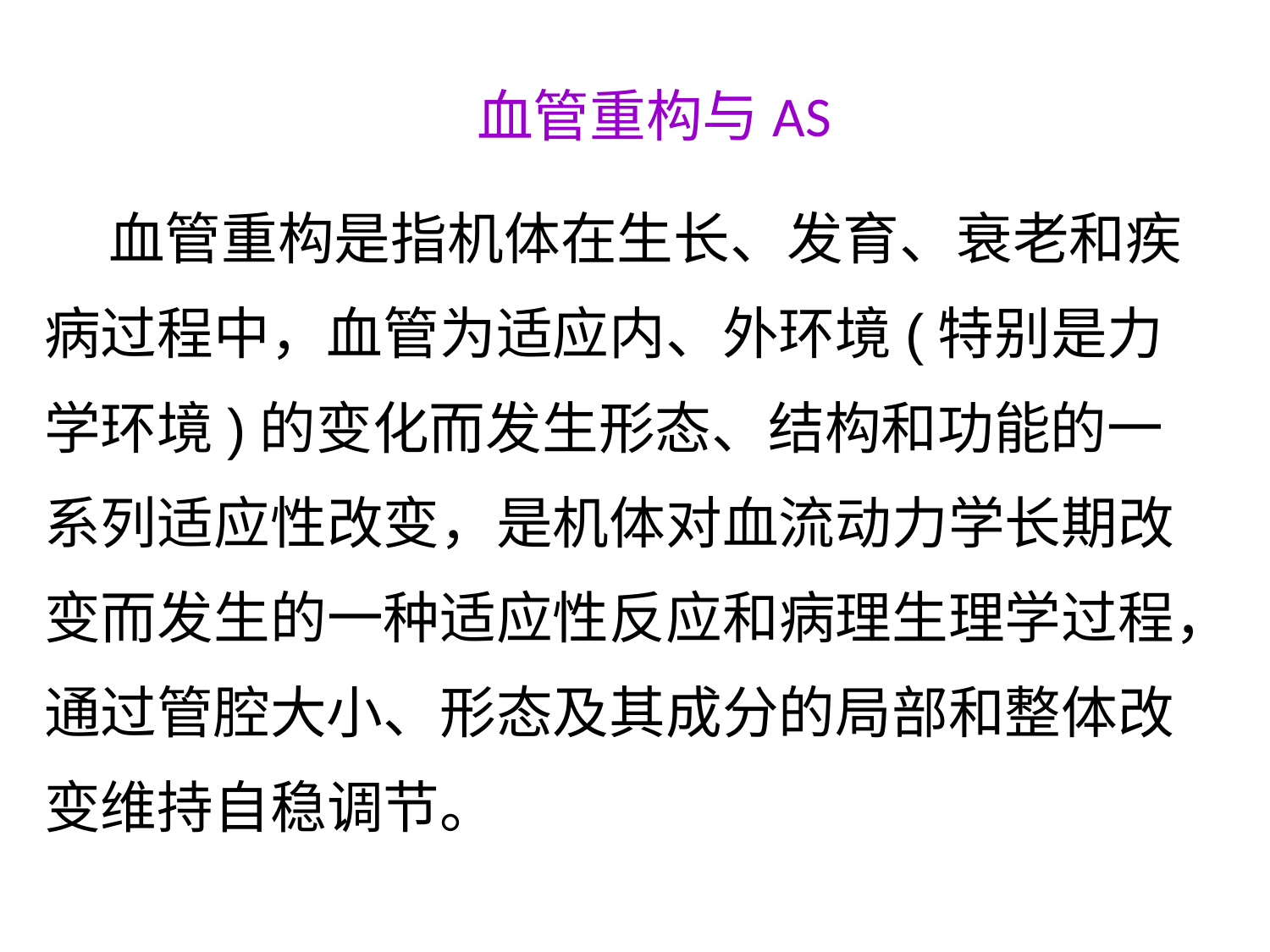

血管重构与AS
    血管重构是指机体在生长、发育、衰老和疾病过程中，血管为适应内、外环境(特别是力学环境)的变化而发生形态、结构和功能的一系列适应性改变，是机体对血流动力学长期改变而发生的一种适应性反应和病理生理学过程，通过管腔大小、形态及其成分的局部和整体改变维持自稳调节。